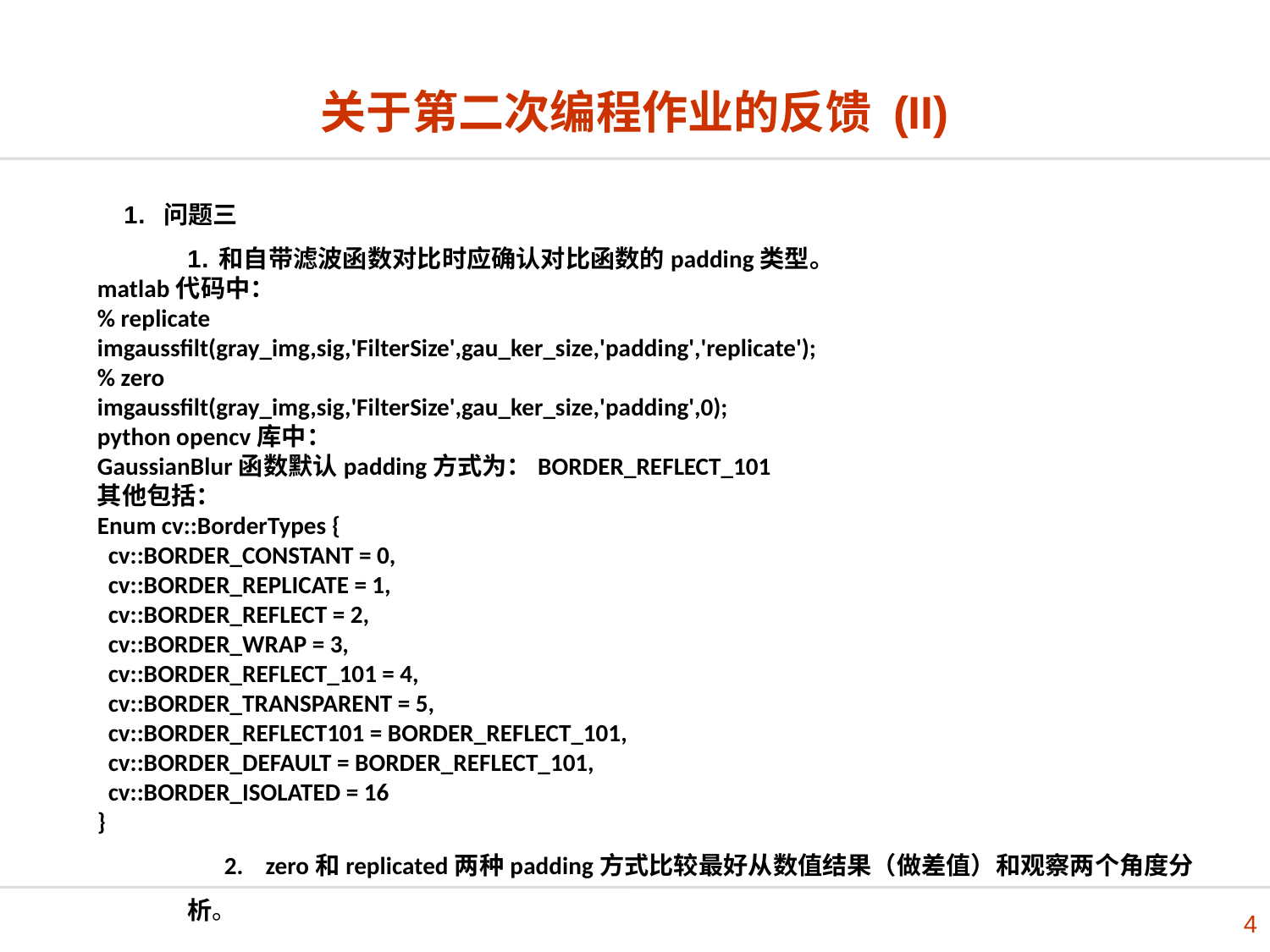

# 关于第二次编程作业的反馈 (II)
问题三
和自带滤波函数对比时应确认对比函数的padding类型。
matlab代码中：
% replicate
imgaussfilt(gray_img,sig,'FilterSize',gau_ker_size,'padding','replicate');
% zero
imgaussfilt(gray_img,sig,'FilterSize',gau_ker_size,'padding',0);
python opencv库中：
GaussianBlur函数默认padding方式为：BORDER_REFLECT_101
其他包括：
Enum cv::BorderTypes {
  cv::BORDER_CONSTANT = 0,
  cv::BORDER_REPLICATE = 1,
  cv::BORDER_REFLECT = 2,
  cv::BORDER_WRAP = 3,
  cv::BORDER_REFLECT_101 = 4,
  cv::BORDER_TRANSPARENT = 5,
  cv::BORDER_REFLECT101 = BORDER_REFLECT_101,
  cv::BORDER_DEFAULT = BORDER_REFLECT_101,
  cv::BORDER_ISOLATED = 16
}
2.    zero和replicated两种padding方式比较最好从数值结果（做差值）和观察两个角度分析。
4